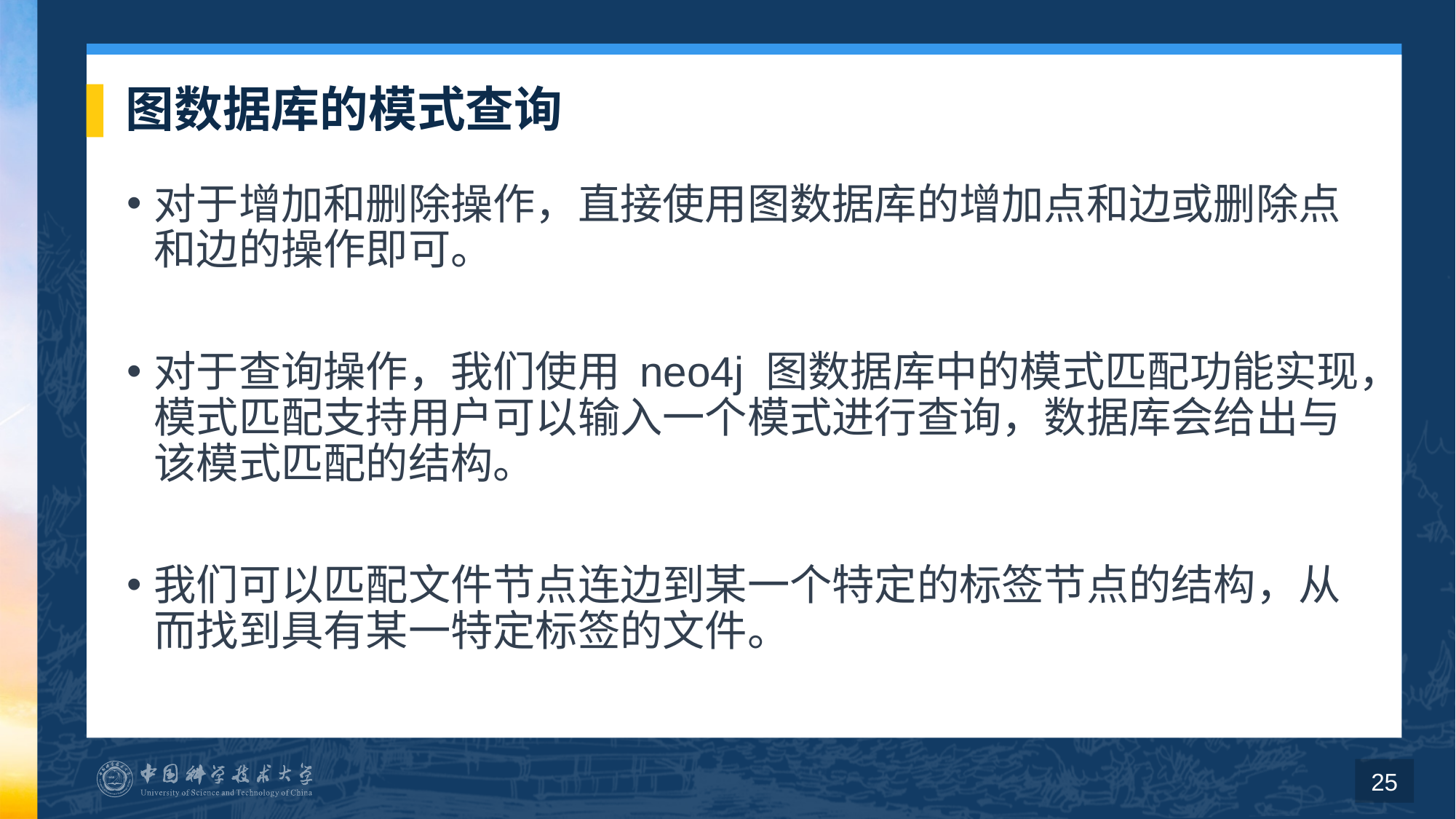

# 图数据库的模式查询
对于增加和删除操作，直接使用图数据库的增加点和边或删除点和边的操作即可。

对于查询操作，我们使用 neo4j 图数据库中的模式匹配功能实现，模式匹配支持用户可以输入一个模式进行查询，数据库会给出与该模式匹配的结构。

我们可以匹配文件节点连边到某一个特定的标签节点的结构，从而找到具有某一特定标签的文件。

25